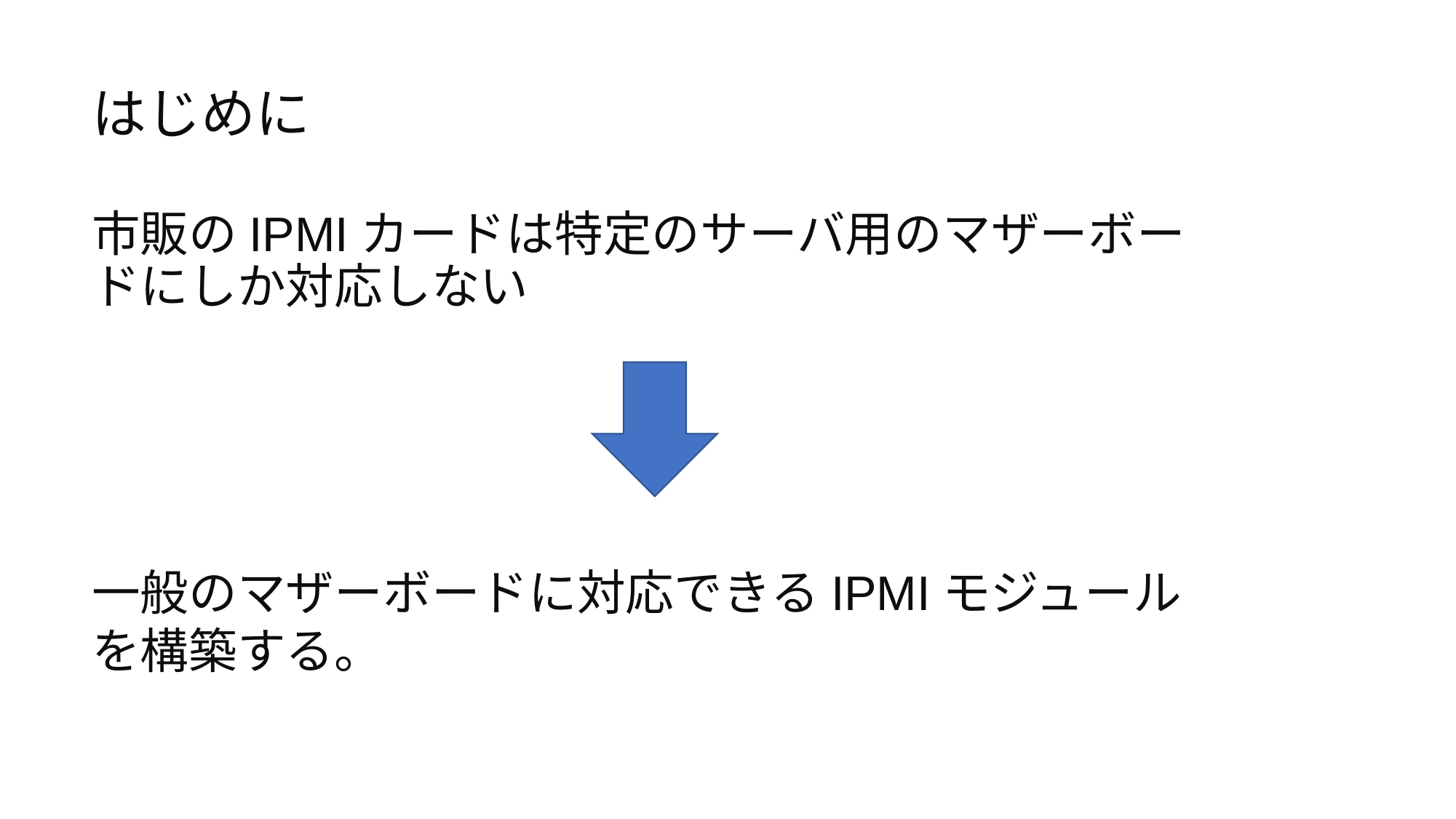

# はじめに
市販のIPMIカードは特定のサーバ用のマザーボードにしか対応しない

一般のマザーボードに対応できるIPMIモジュールを構築する。